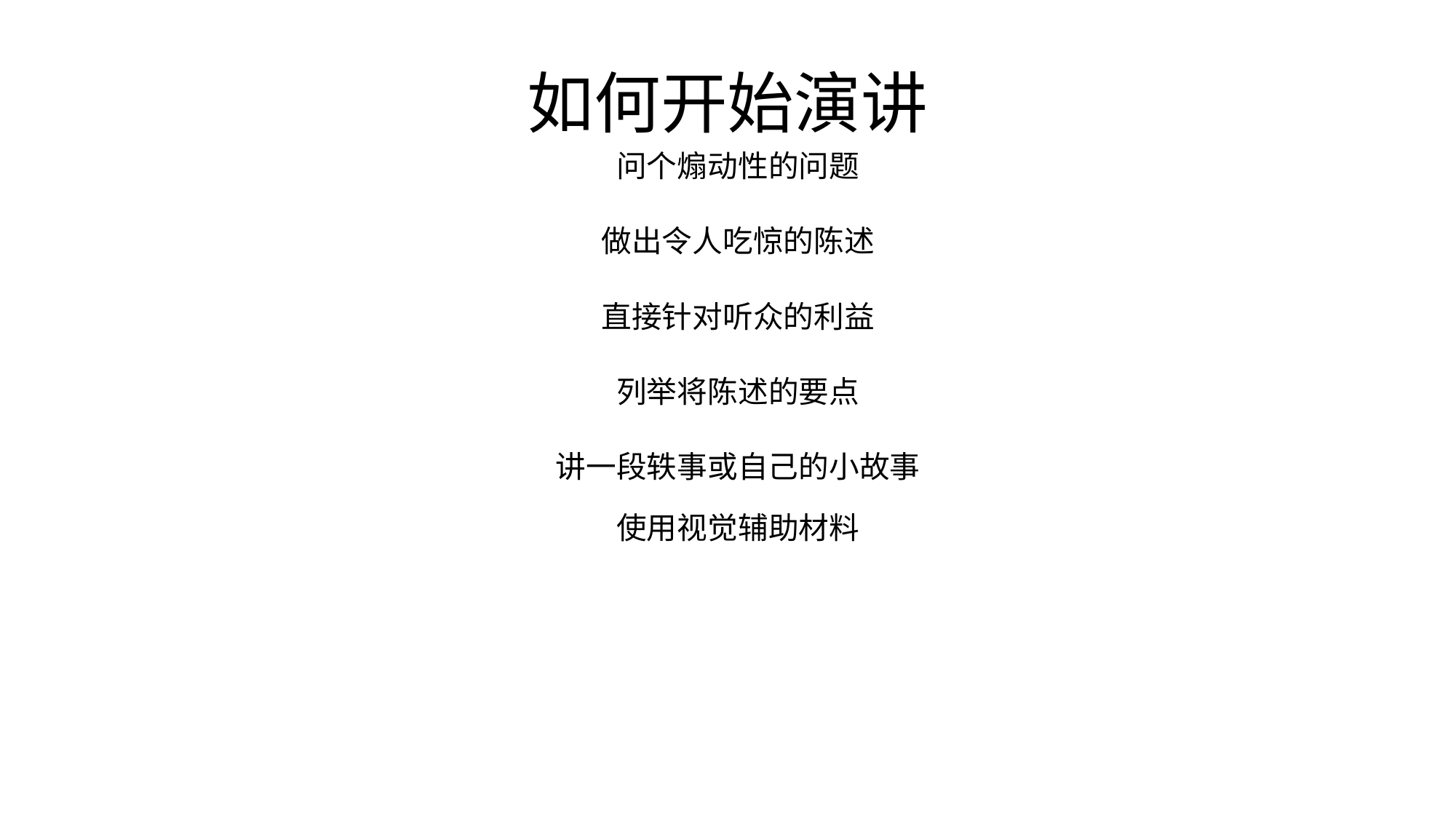

# 如何开始演讲
问个煽动性的问题
做出令人吃惊的陈述
直接针对听众的利益
列举将陈述的要点
讲一段轶事或自己的小故事
使用视觉辅助材料